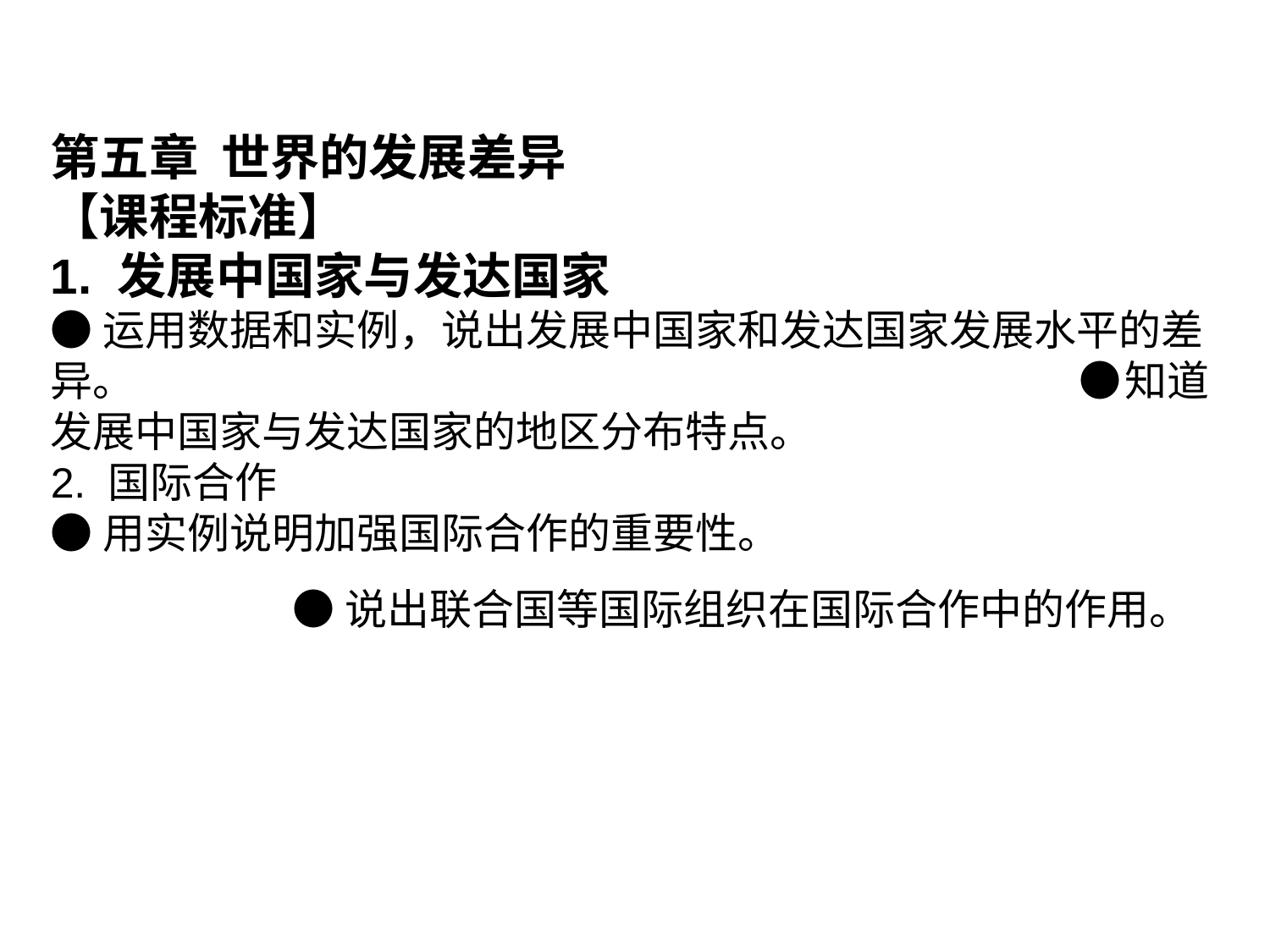

第五章  世界的发展差异【课程标准】1. 发展中国家与发达国家 ●运用数据和实例，说出发展中国家和发达国家发展水平的差异。　                                                                                               ●知道发展中国家与发达国家的地区分布特点。2. 国际合作●用实例说明加强国际合作的重要性。 ●说出联合国等国际组织在国际合作中的作用。